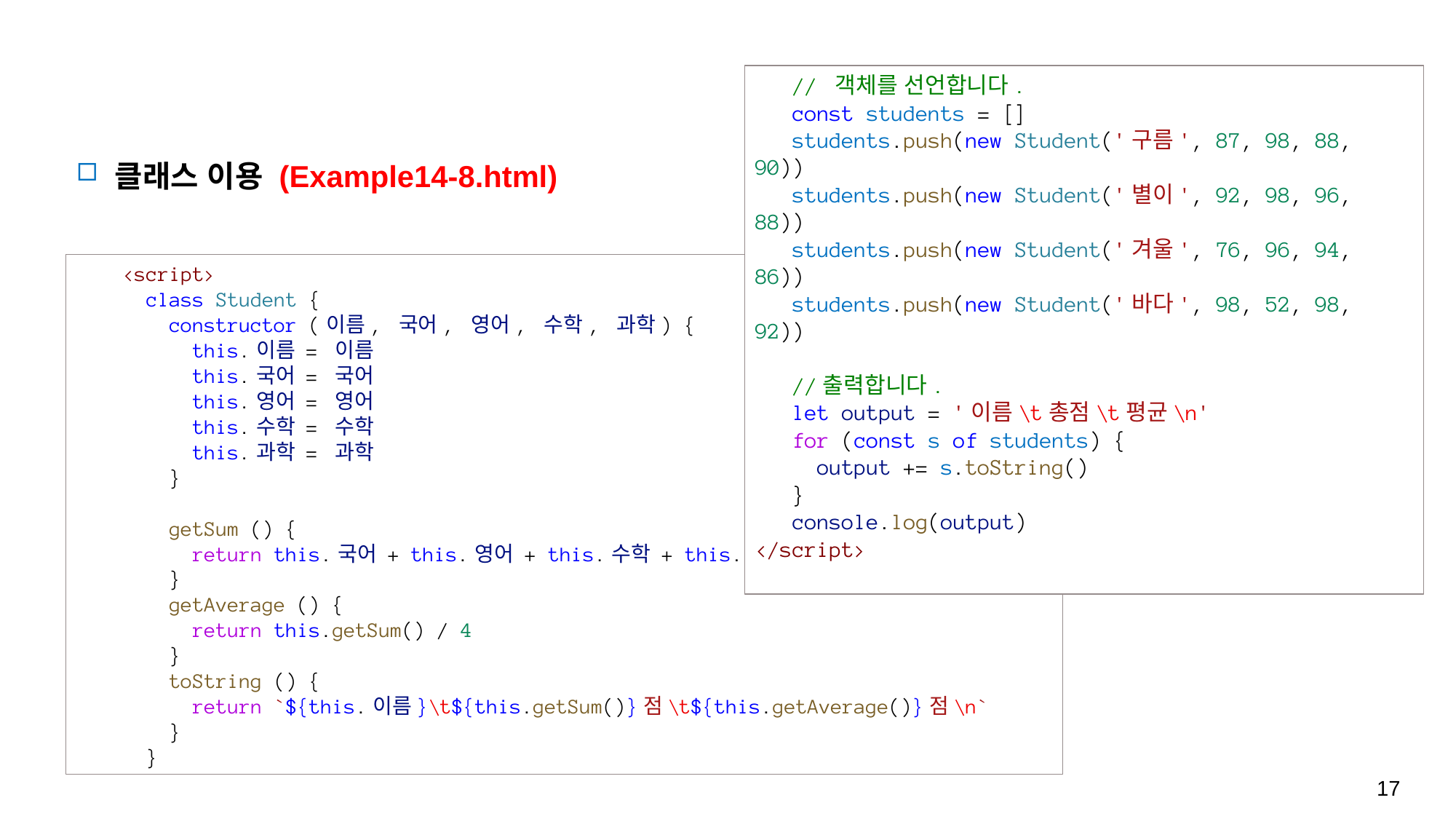

// 객체를 선언합니다.
   const students = []
   students.push(new Student('구름', 87, 98, 88, 90))
   students.push(new Student('별이', 92, 98, 96, 88))
   students.push(new Student('겨울', 76, 96, 94, 86))
   students.push(new Student('바다', 98, 52, 98, 92))
   //출력합니다.
   let output = '이름\t총점\t평균\n'
   for (const s of students) {
     output += s.toString()
   }
   console.log(output)
</script>

클래스 이용 (Example14-8.html)
    <script>
      class Student {
        constructor (이름, 국어, 영어, 수학, 과학) {
          this.이름 = 이름
          this.국어 = 국어
          this.영어 = 영어
          this.수학 = 수학
          this.과학 = 과학
        }
        getSum () {
          return this.국어 + this.영어 + this.수학 + this.과학
        }
        getAverage () {
          return this.getSum() / 4
        }
        toString () {
          return `${this.이름}\t${this.getSum()}점\t${this.getAverage()}점\n`
        }
      }